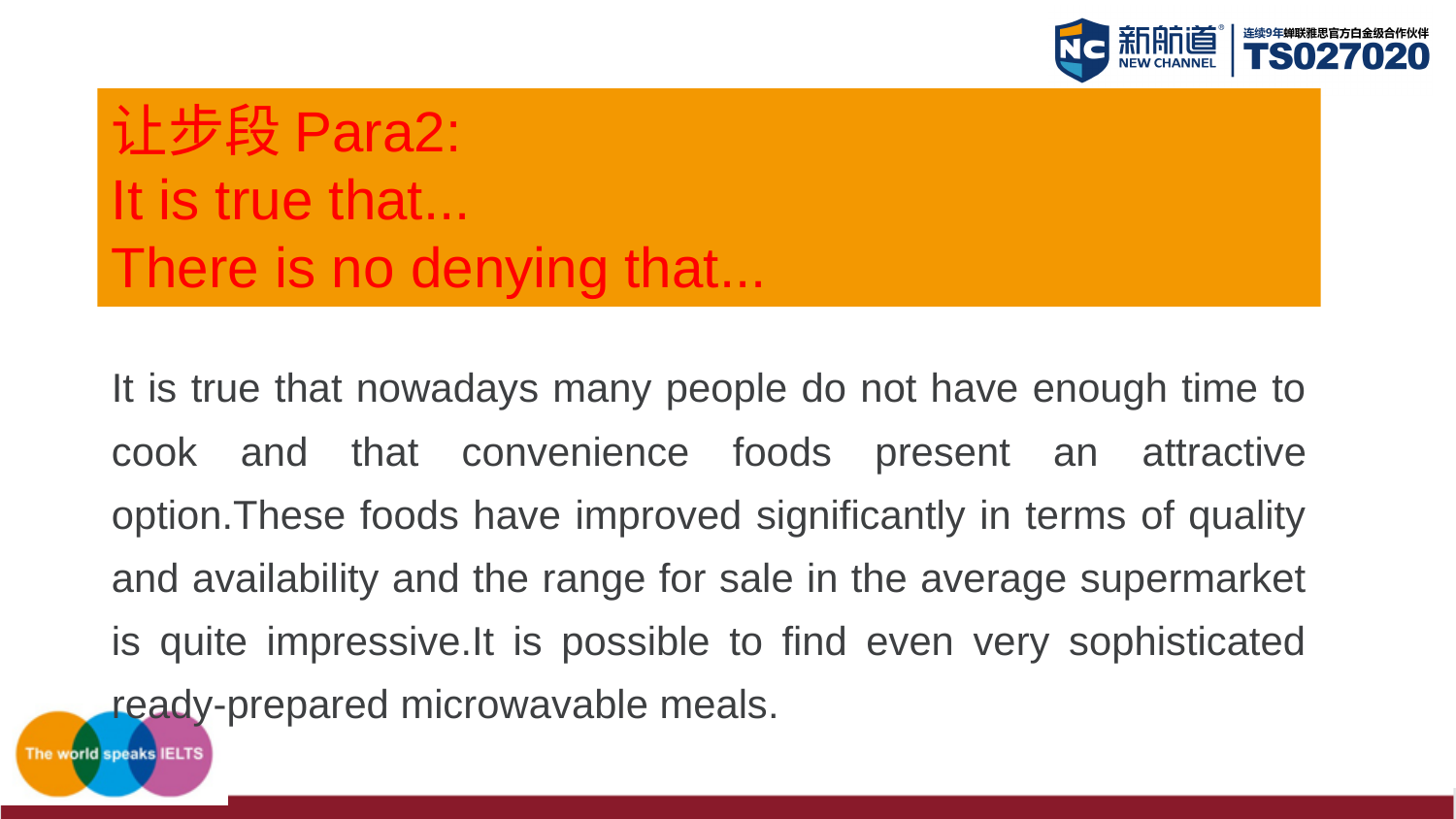

让步段Para2:
It is true that...
There is no denying that...
It is true that nowadays many people do not have enough time to cook and that convenience foods present an attractive option.These foods have improved significantly in terms of quality and availability and the range for sale in the average supermarket is quite impressive.It is possible to find even very sophisticated ready-prepared microwavable meals.